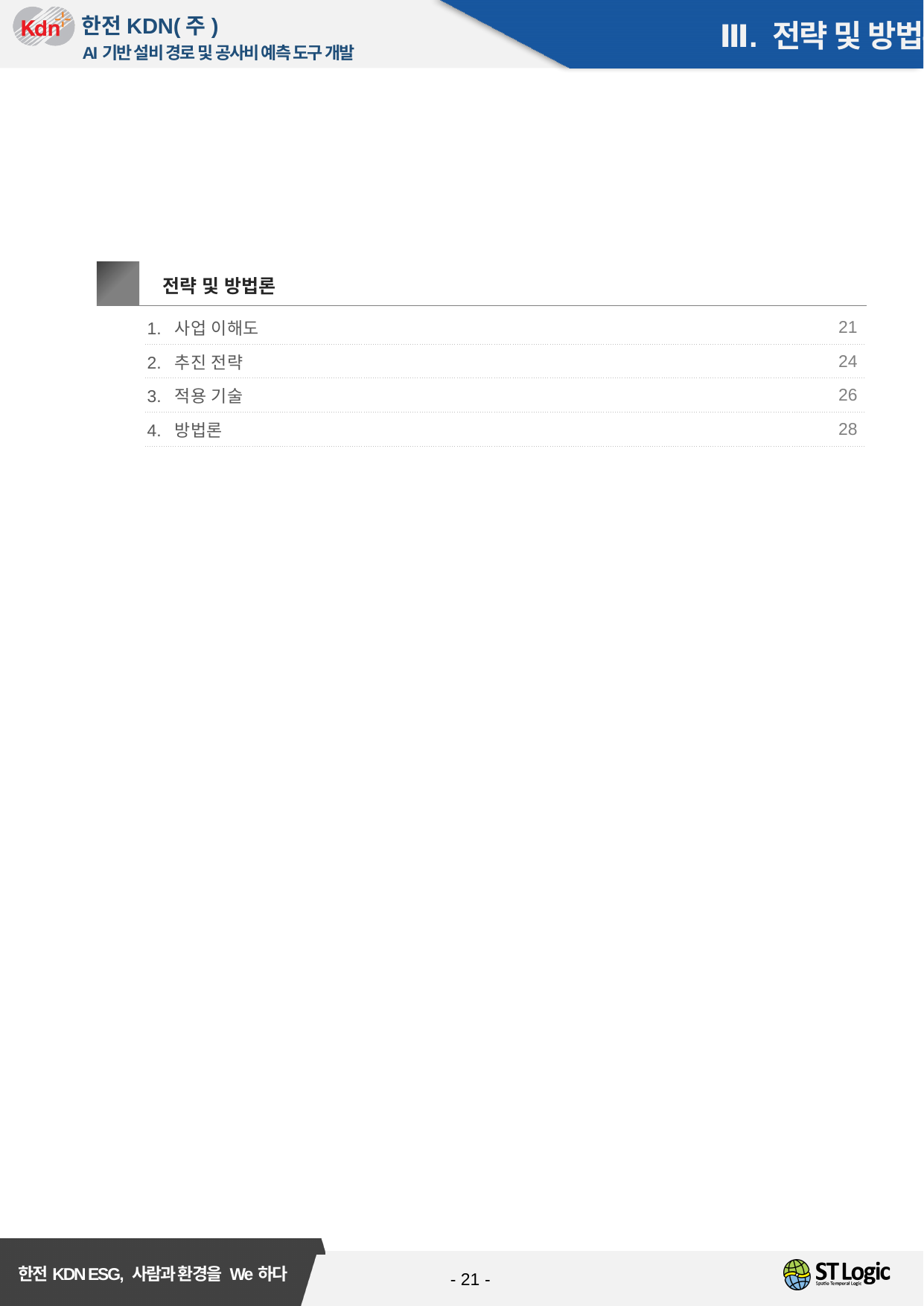

Ⅲ. 전략 및 방법론
Ⅲ
전략 및 방법론
| 1. 사업 이해도 | 21 |
| --- | --- |
| 2. 추진 전략 | 24 |
| 3. 적용 기술 | 26 |
| 4. 방법론 | 28 |